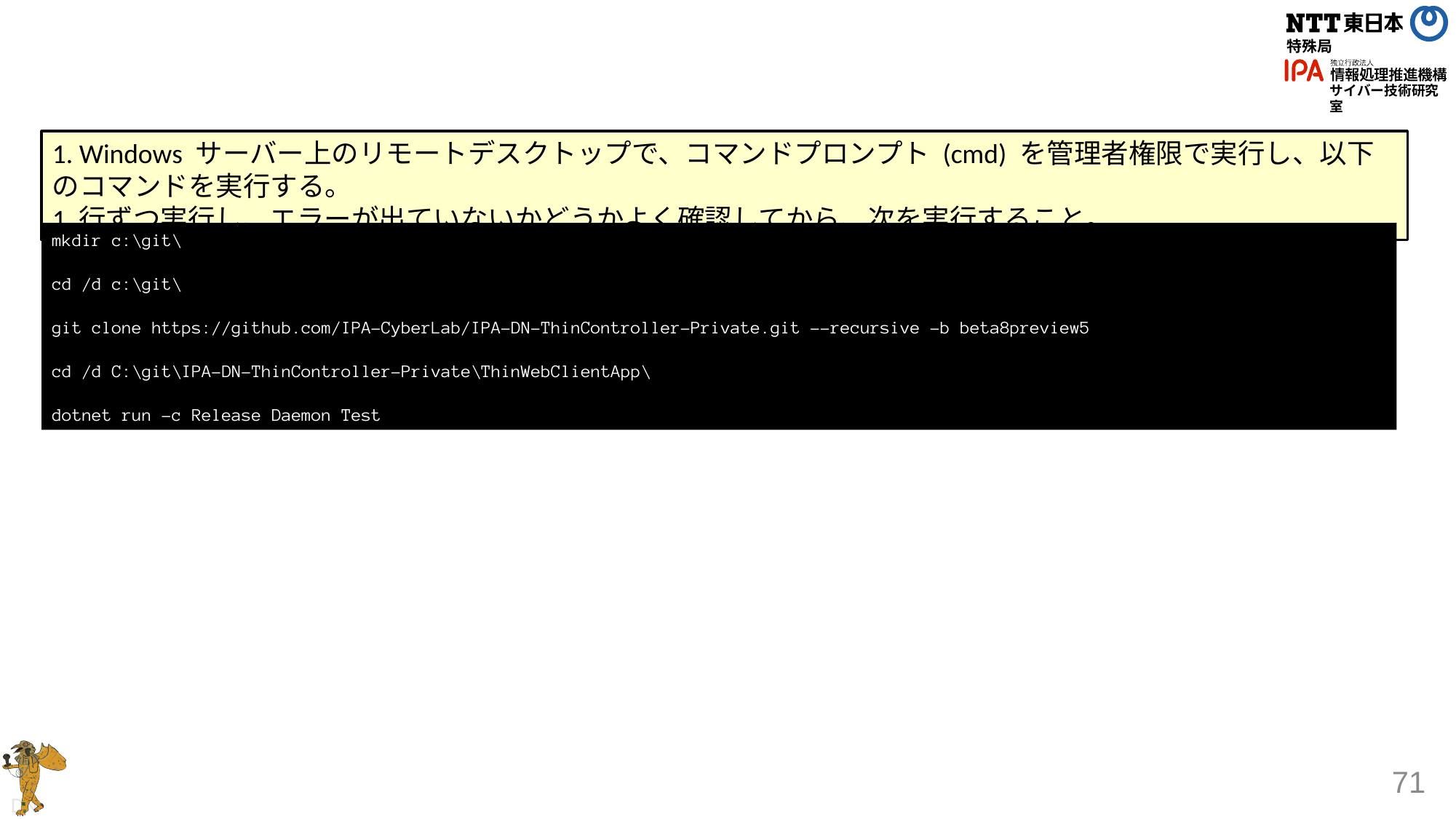

1. Windows サーバー上のリモートデスクトップで、コマンドプロンプト (cmd) を管理者権限で実行し、以下のコマンドを実行する。
1 行ずつ実行し、エラーが出ていないかどうかよく確認してから、次を実行すること。
mkdir c:\git\

cd /d c:\git\

git clone https://github.com/IPA-CyberLab/IPA-DN-ThinController-Private.git --recursive -b beta8preview5

cd /d C:\git\IPA-DN-ThinController-Private\ThinWebClientApp\

dotnet run -c Release Daemon Test
71